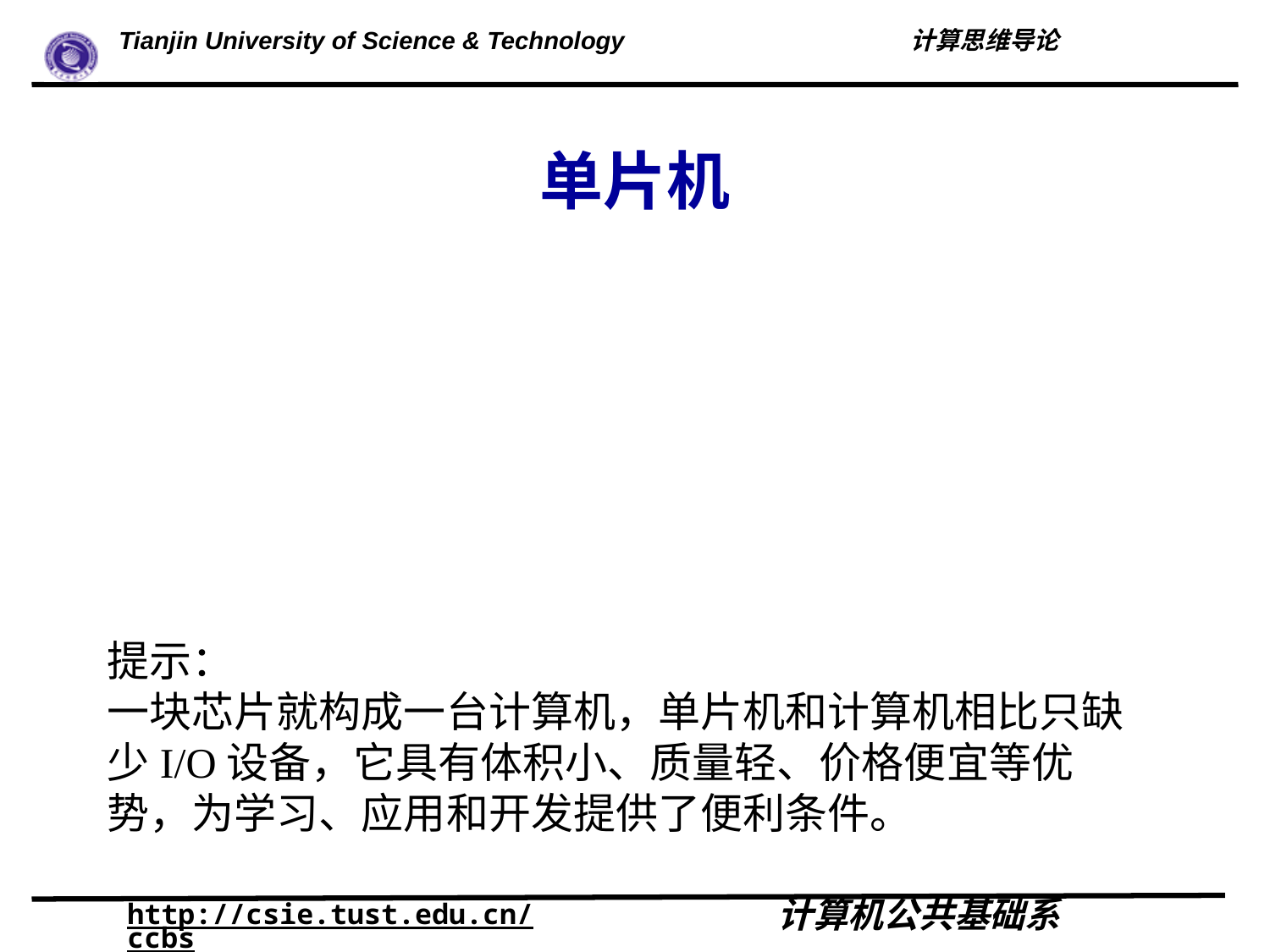

# 单片机
提示：
一块芯片就构成一台计算机，单片机和计算机相比只缺少I/O设备，它具有体积小、质量轻、价格便宜等优势，为学习、应用和开发提供了便利条件。